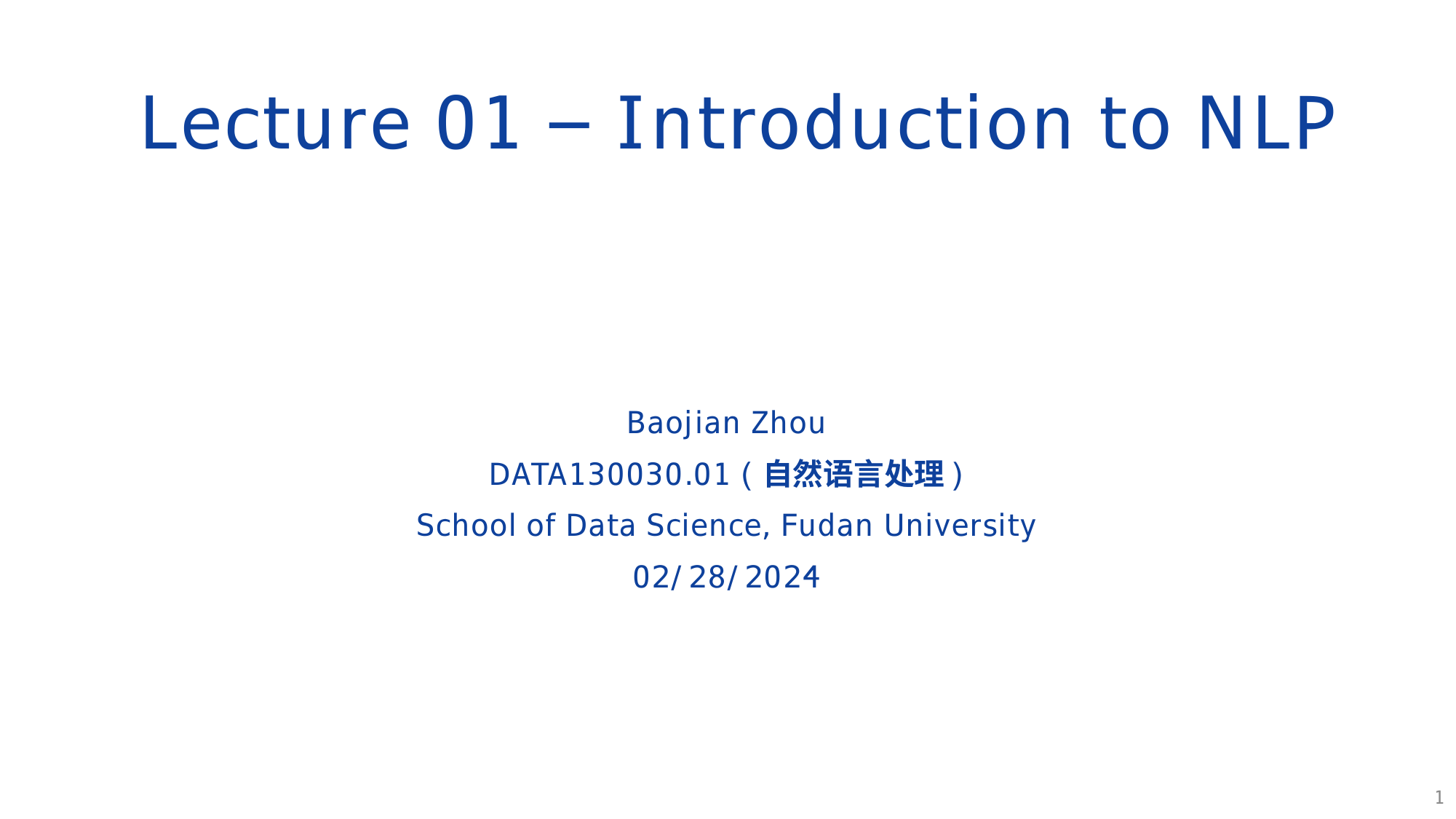

# Lecture 01 – Introduction to NLP
Baojian Zhou
DATA130030.01 (自然语言处理)
School of Data Science, Fudan University
02/28/2024
1